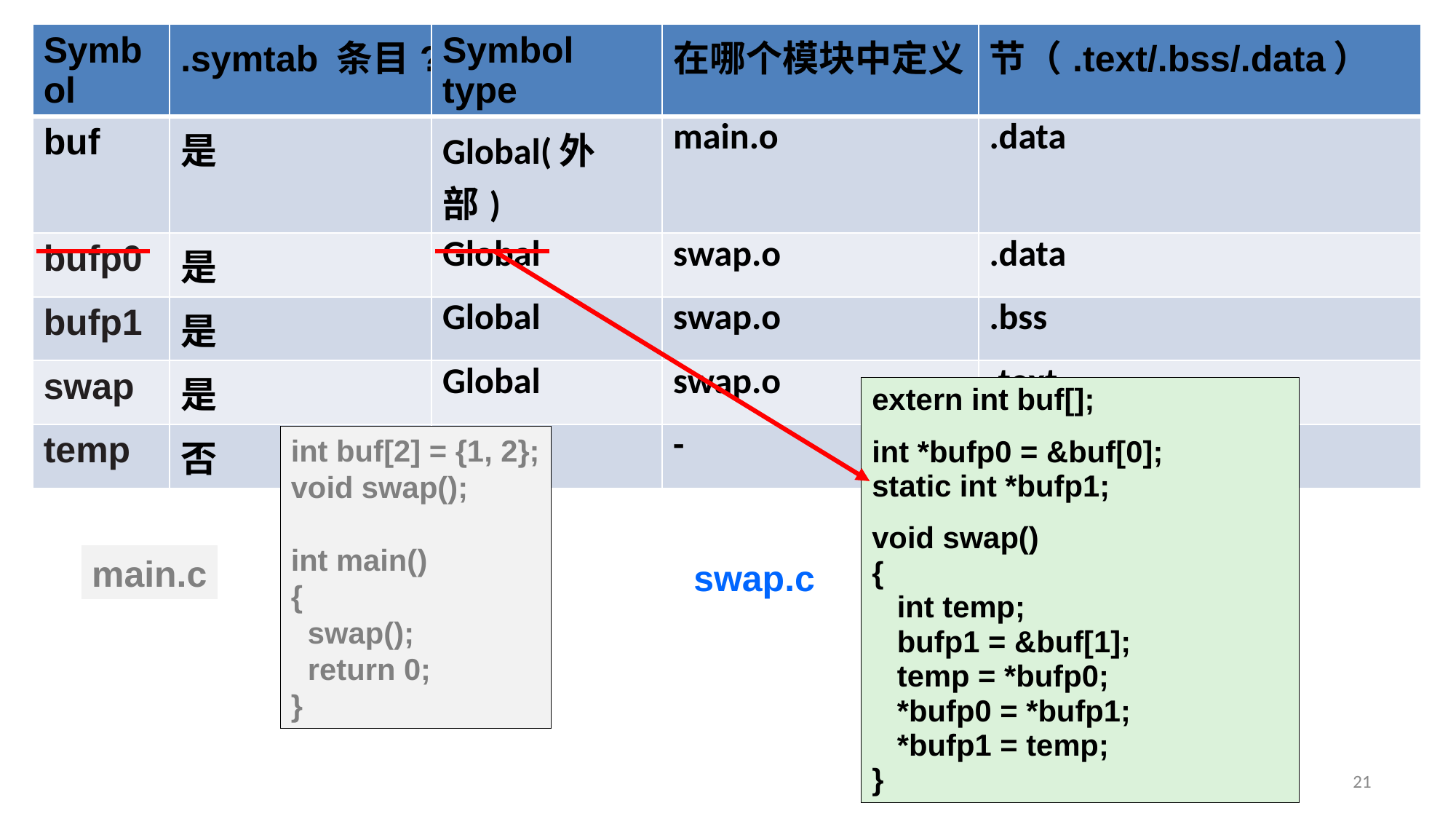

| Symbol | .symtab 条目? | Symbol type | 在哪个模块中定义 | 节（.text/.bss/.data） |
| --- | --- | --- | --- | --- |
| buf | 是 | Global(外部) | main.o | .data |
| bufp0 | 是 | Global | swap.o | .data |
| bufp1 | 是 | Global | swap.o | .bss |
| swap | 是 | Global | swap.o | .text |
| temp | 否 | - | - | - |
extern int buf[];

int *bufp0 = &buf[0];
static int *bufp1;

void swap()
{
   int temp;
   bufp1 = &buf[1];
   temp = *bufp0;
   *bufp0 = *bufp1;
   *bufp1 = temp;
}
int buf[2] = {1, 2};
void swap();

int main()
{
  swap();
  return 0;
}
main.c
swap.c
21